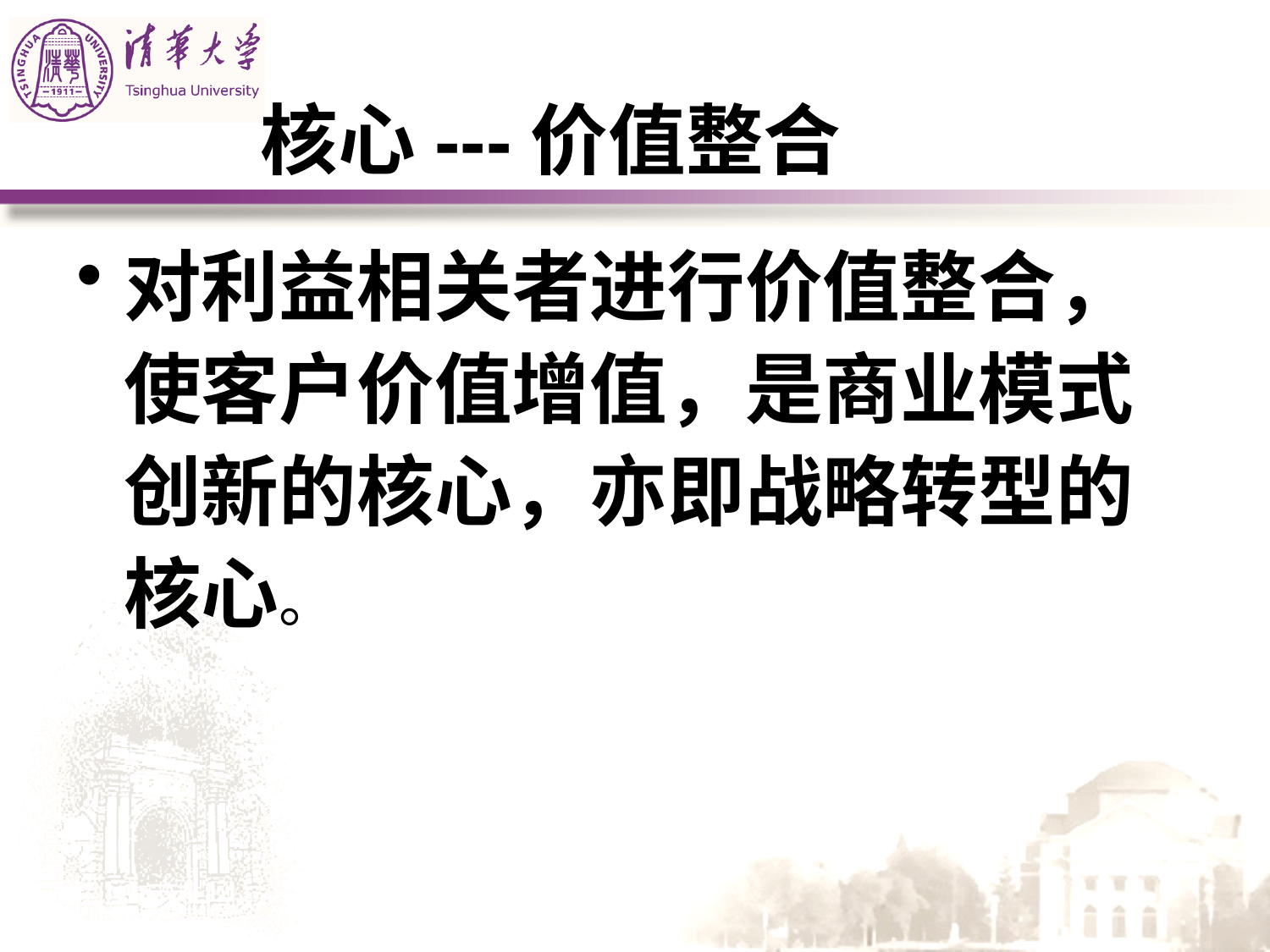

# 核心---价值整合
对利益相关者进行价值整合，使客户价值增值，是商业模式创新的核心，亦即战略转型的核心。